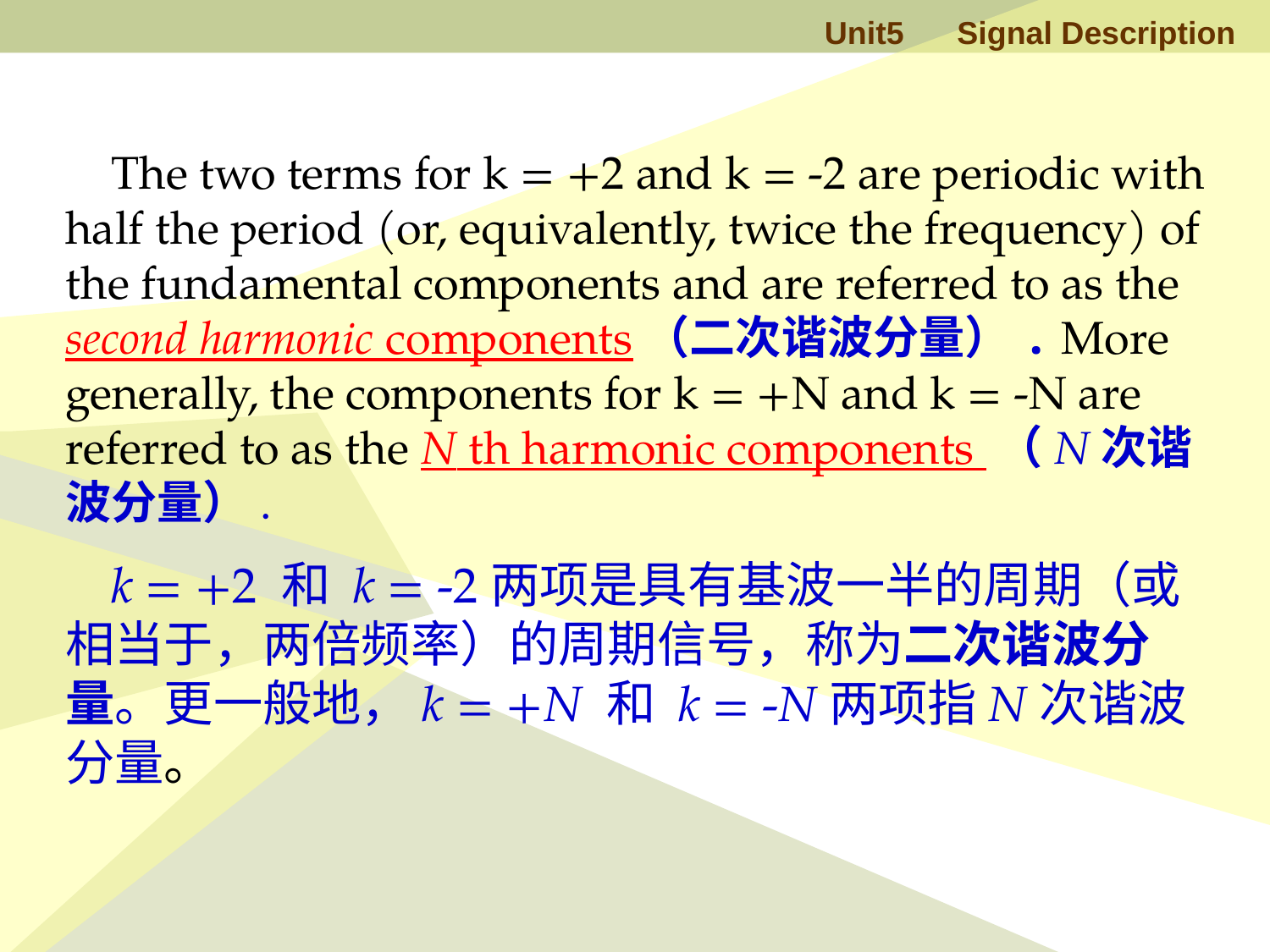

The two terms for k = +2 and k = -2 are periodic with half the period (or, equivalently, twice the frequency) of the fundamental components and are referred to as the second harmonic components（二次谐波分量）. More generally, the components for k = +N and k = -N are referred to as the N th harmonic components （N次谐波分量）.
    k = +2 和 k = -2两项是具有基波一半的周期（或相当于，两倍频率）的周期信号，称为二次谐波分量。更一般地，k = +N 和 k = -N两项指N次谐波分量。